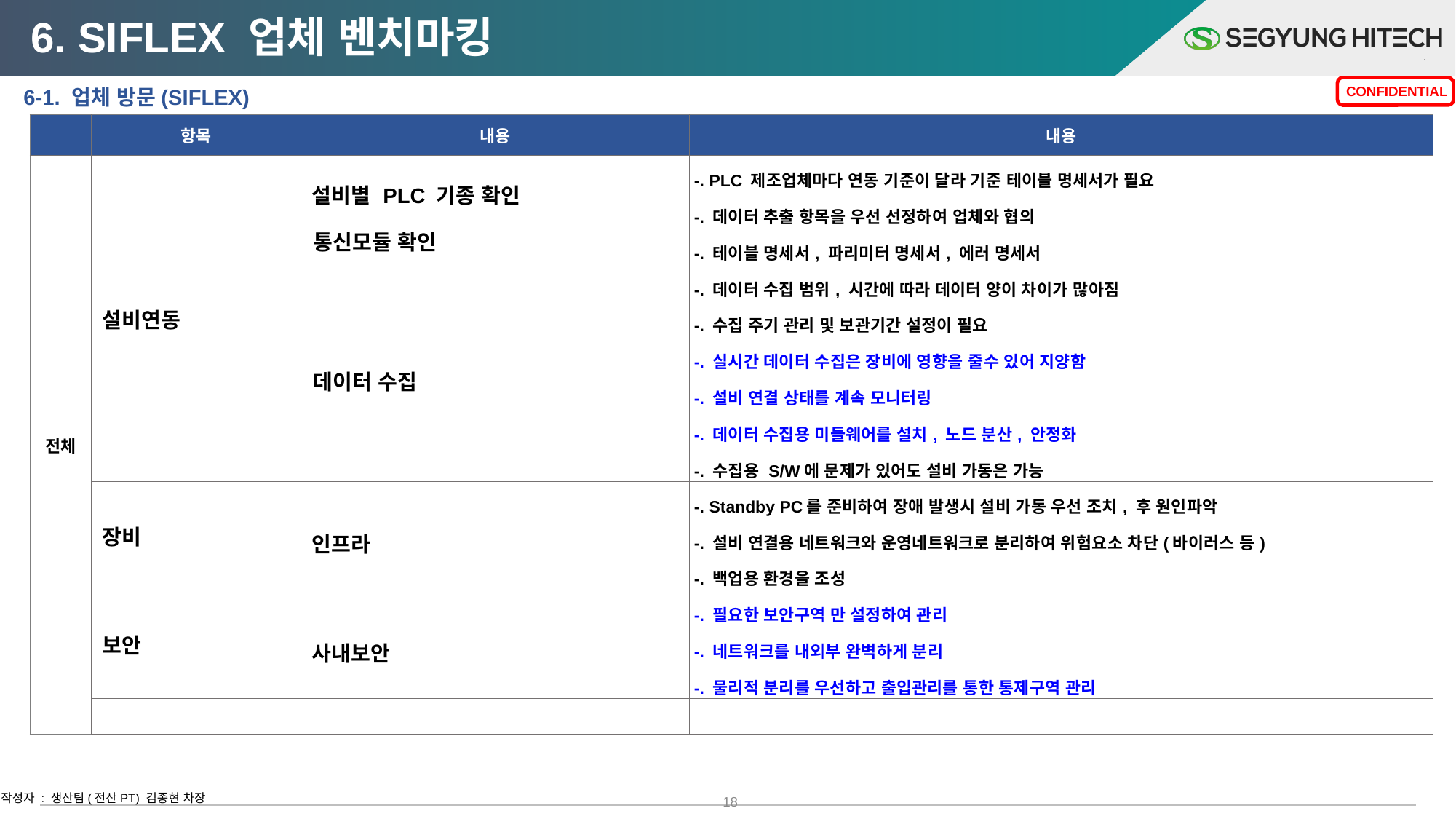

6. SIFLEX 업체 벤치마킹
 6-1. 업체 방문(SIFLEX)
|  | 항목 | 내용 | 내용 |
| --- | --- | --- | --- |
| 전체 | 설비연동 | 설비별 PLC 기종 확인 통신모듈 확인 | -. PLC 제조업체마다 연동 기준이 달라 기준 테이블 명세서가 필요 -. 데이터 추출 항목을 우선 선정하여 업체와 협의 -. 테이블 명세서, 파리미터 명세서, 에러 명세서 |
|  |  | 데이터 수집 | -. 데이터 수집 범위, 시간에 따라 데이터 양이 차이가 많아짐 -. 수집 주기 관리 및 보관기간 설정이 필요 -. 실시간 데이터 수집은 장비에 영향을 줄수 있어 지양함 -. 설비 연결 상태를 계속 모니터링 -. 데이터 수집용 미들웨어를 설치, 노드 분산, 안정화 -. 수집용 S/W에 문제가 있어도 설비 가동은 가능 |
|  | 장비 | 인프라 | -. Standby PC를 준비하여 장애 발생시 설비 가동 우선 조치, 후 원인파악 -. 설비 연결용 네트워크와 운영네트워크로 분리하여 위험요소 차단(바이러스 등) -. 백업용 환경을 조성 |
|  | 보안 | 사내보안 | -. 필요한 보안구역 만 설정하여 관리 -. 네트워크를 내외부 완벽하게 분리 -. 물리적 분리를 우선하고 출입관리를 통한 통제구역 관리 |
|  |  |  |  |
18